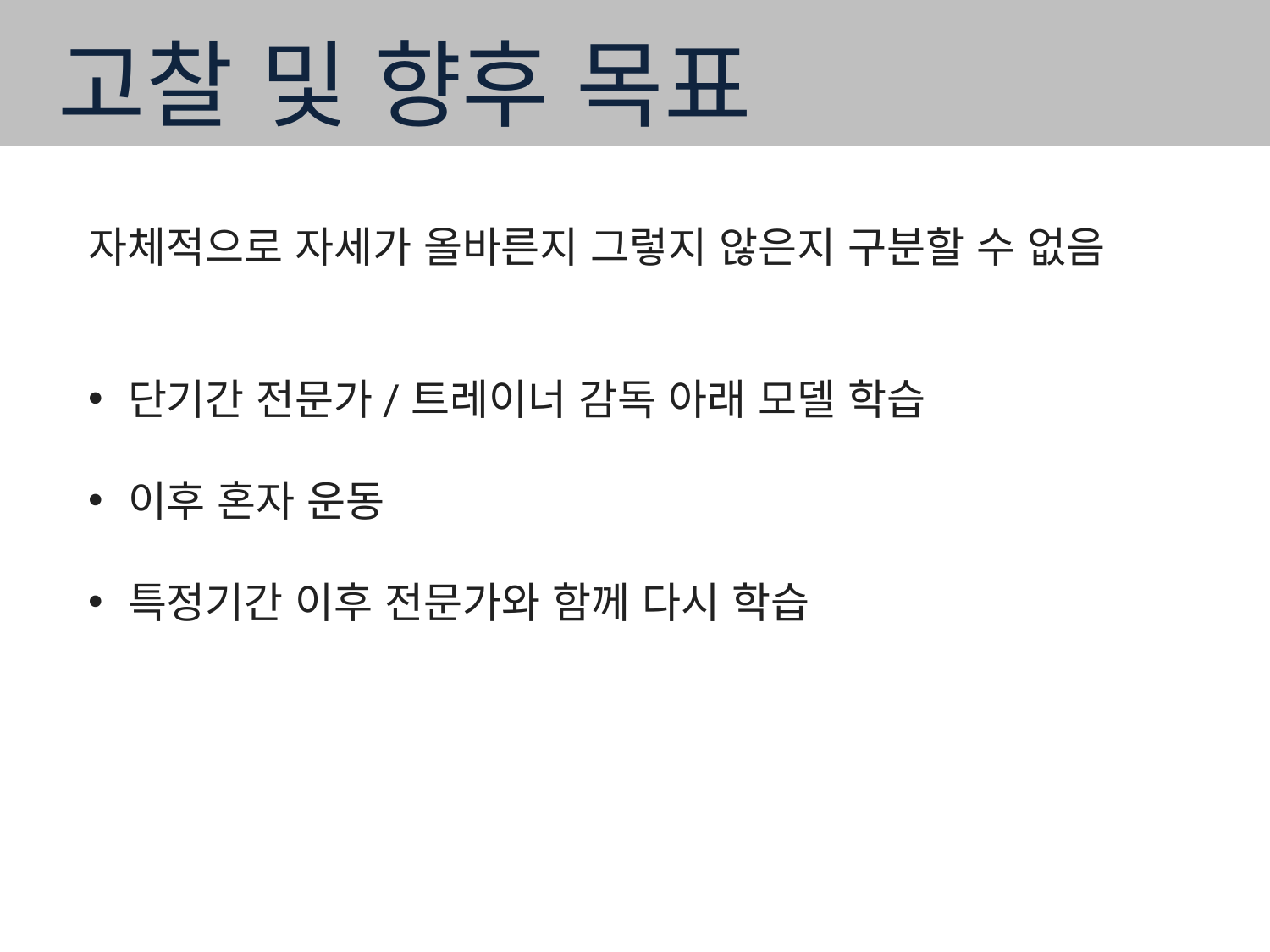

고찰 및 향후 목표
자체적으로 자세가 올바른지 그렇지 않은지 구분할 수 없음

단기간 전문가/트레이너 감독 아래 모델 학습
이후 혼자 운동
특정기간 이후 전문가와 함께 다시 학습